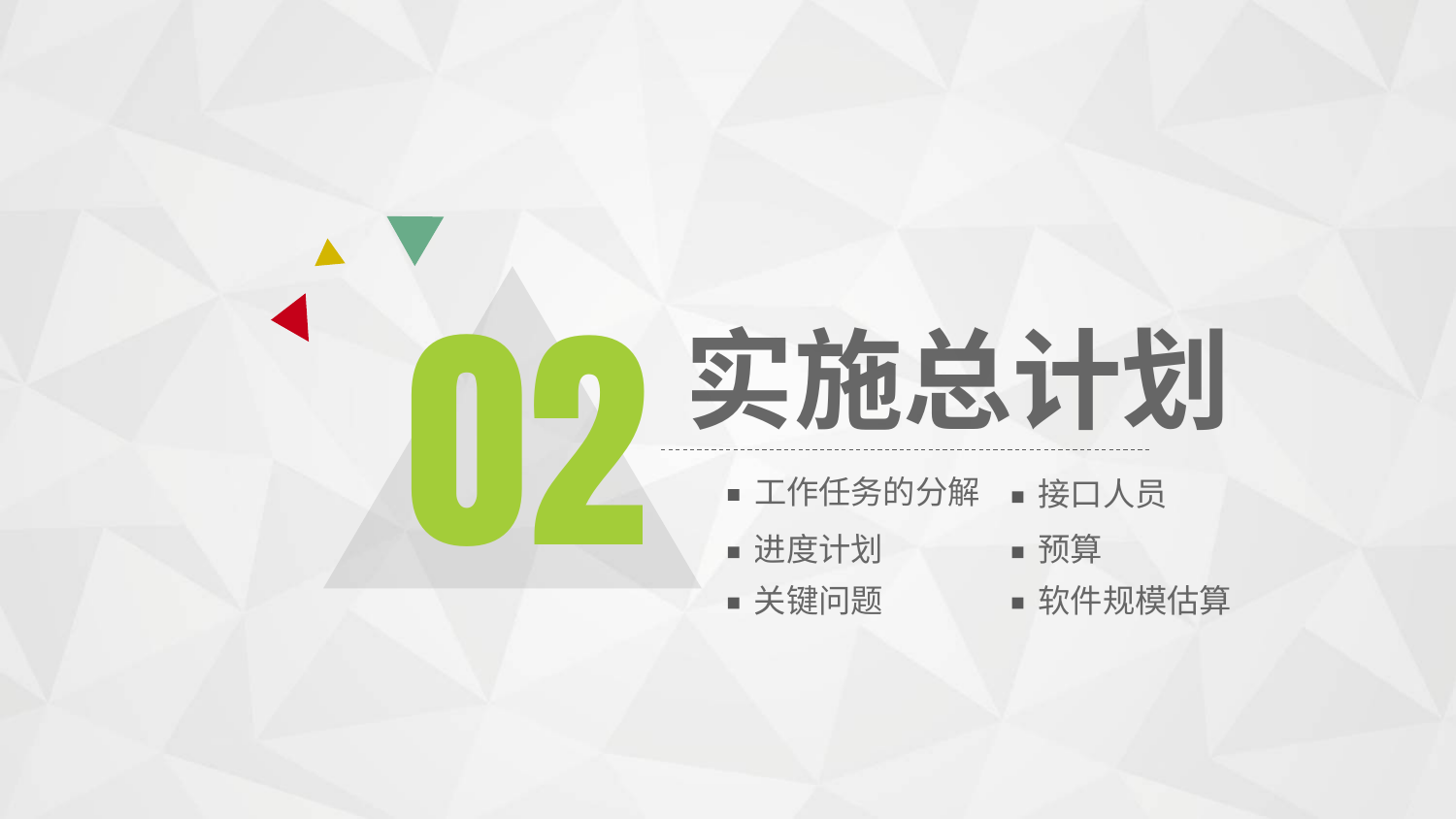

02

实施总计划
工作任务的分解

接口人员

预算

进度计划

关键问题

软件规模估算